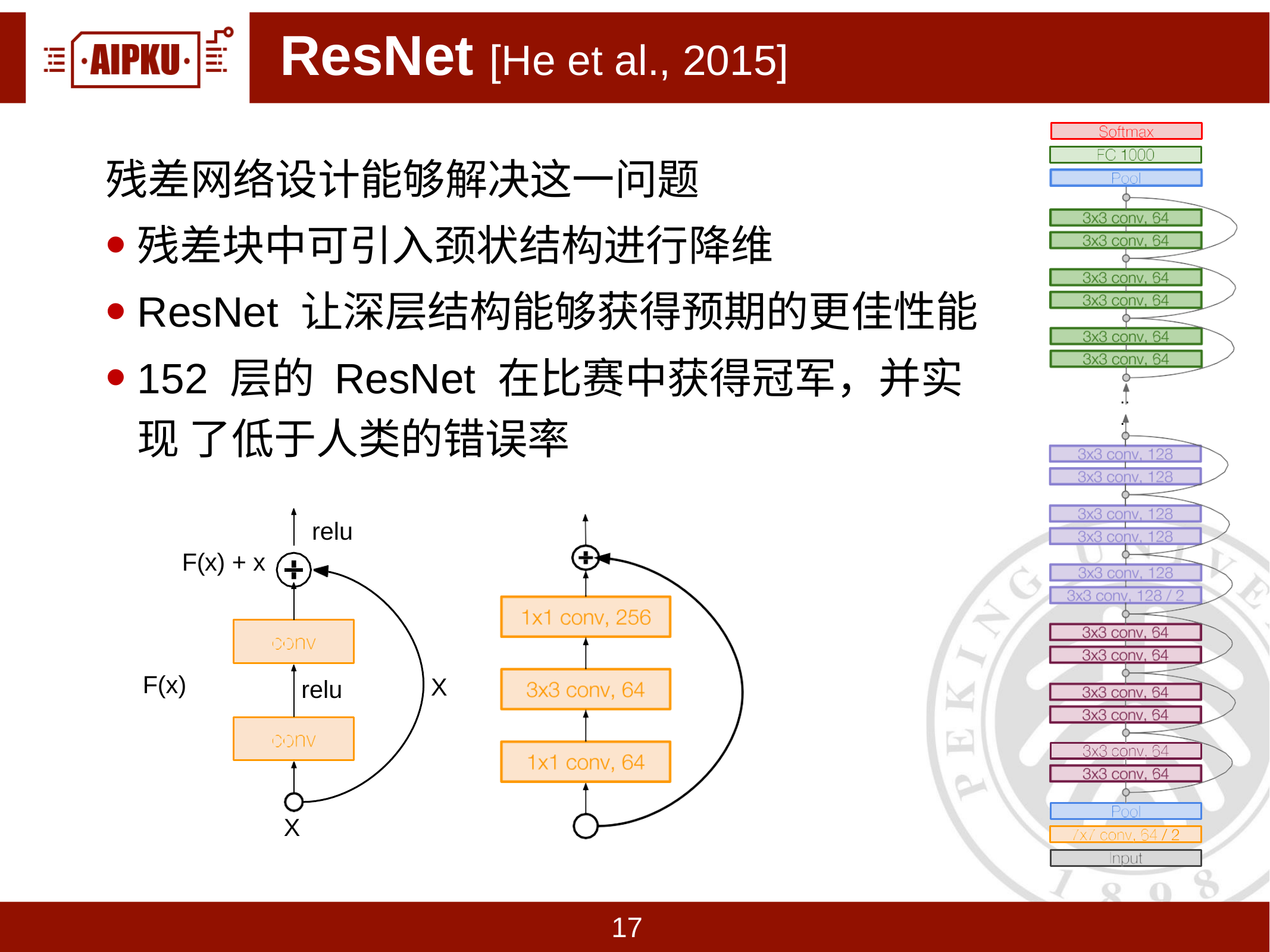

# ResNet [He et al., 2015]

残差网络设计能够解决这一问题
残差块中可引入颈状结构进行降维
ResNet 让深层结构能够获得预期的更佳性能
152 层的 ResNet 在比赛中获得冠军，并实现 了低于人类的错误率

..
.

relu
F(x) + x

F(x)
X

relu

X

17